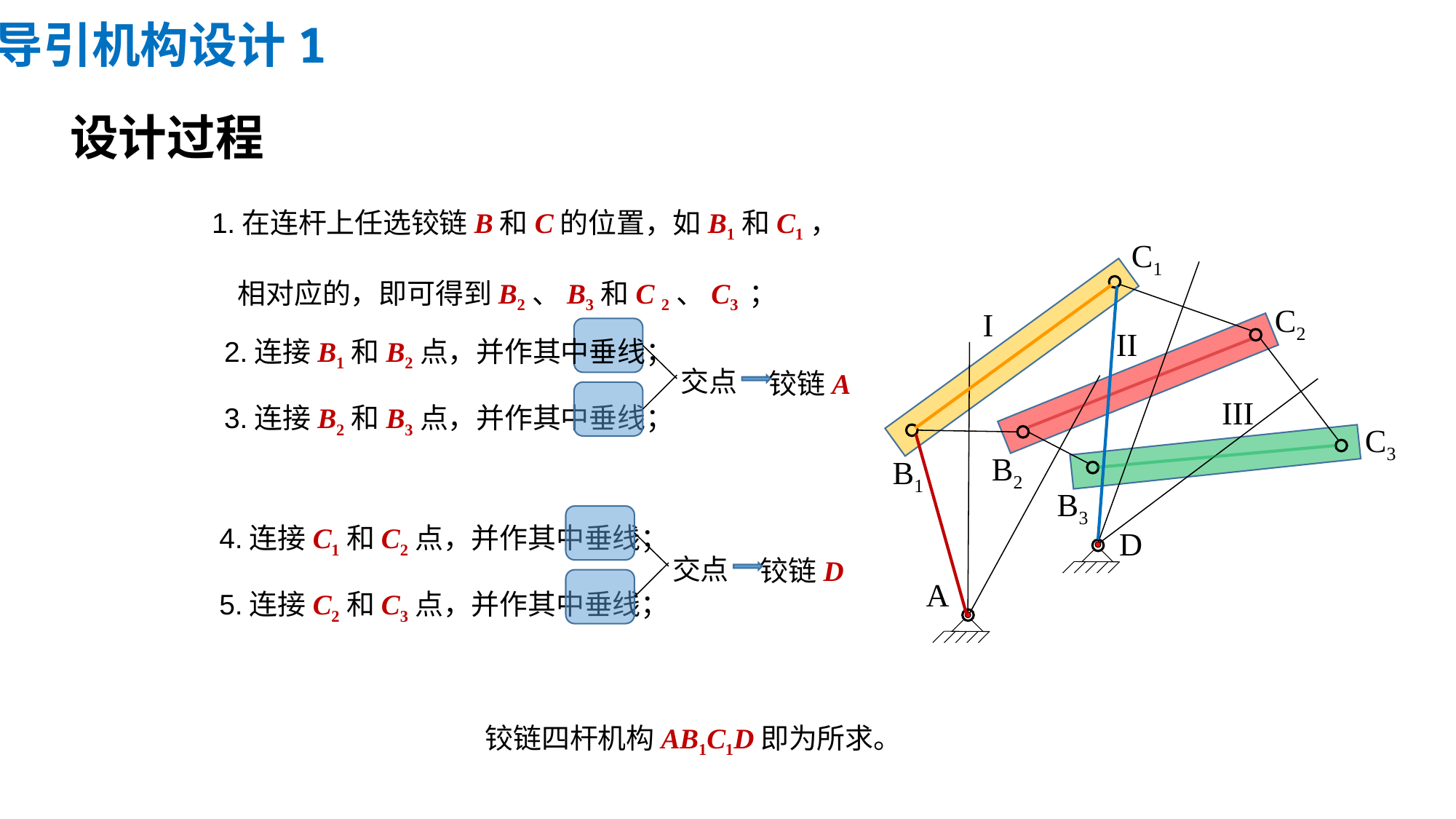

导引机构设计1
设计过程
1.在连杆上任选铰链B和C的位置，如B1和C1，
C1
  相对应的，即可得到B2、B3和C 2、C3 ；

C2
I
2.连接B1和B2点，并作其中垂线；

II

交点
铰链A

3.连接B2和B3点，并作其中垂线；

III
C3

B2
B1

B3
4.连接C1和C2点，并作其中垂线；

D
交点
铰链D

5.连接C2和C3点，并作其中垂线；

A

铰链四杆机构AB1C1D即为所求。